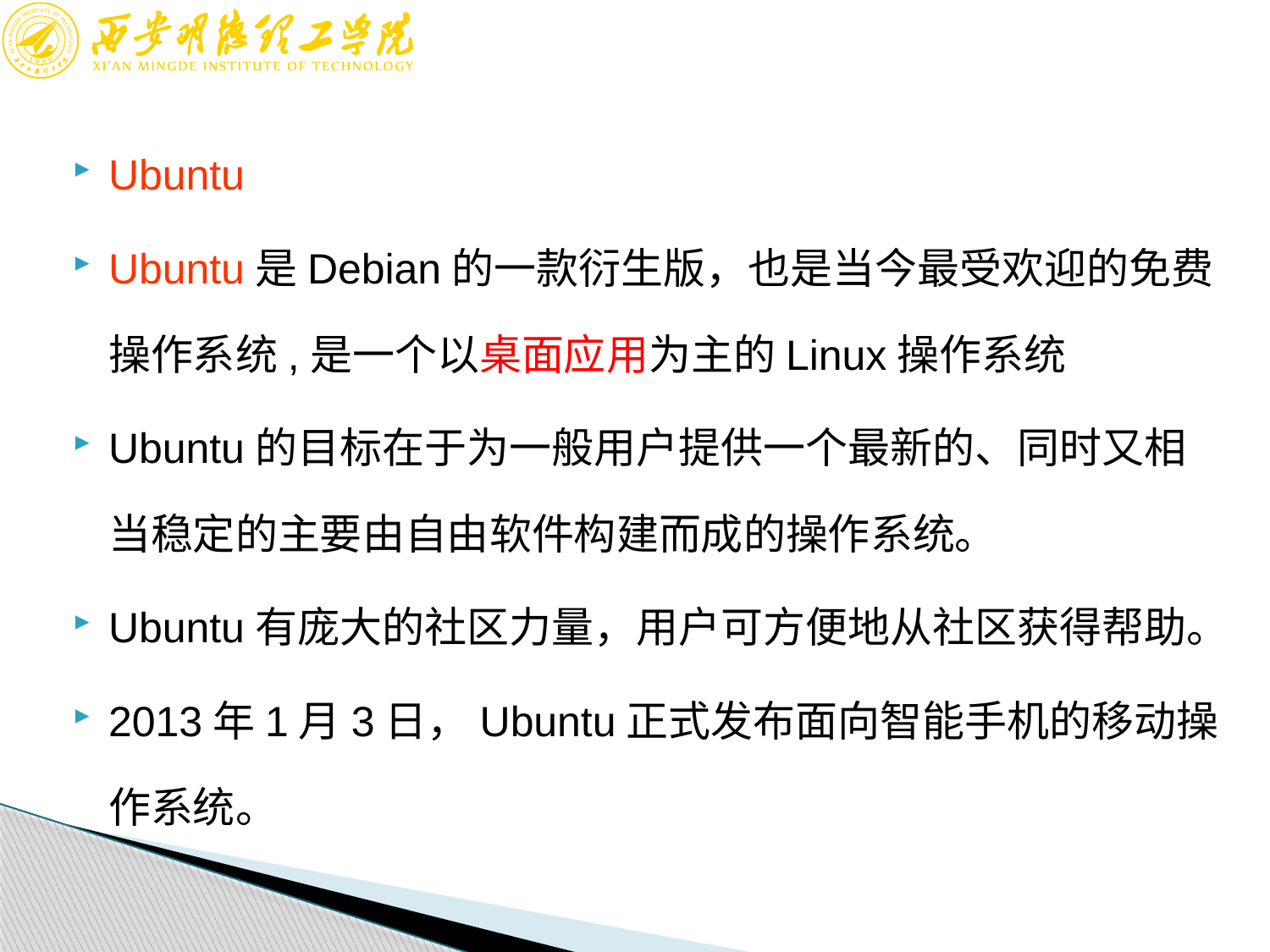

Ubuntu
Ubuntu是Debian的一款衍生版，也是当今最受欢迎的免费操作系统,是一个以桌面应用为主的Linux操作系统
Ubuntu的目标在于为一般用户提供一个最新的、同时又相当稳定的主要由自由软件构建而成的操作系统。
Ubuntu有庞大的社区力量，用户可方便地从社区获得帮助。
2013年1月3日，Ubuntu正式发布面向智能手机的移动操作系统。